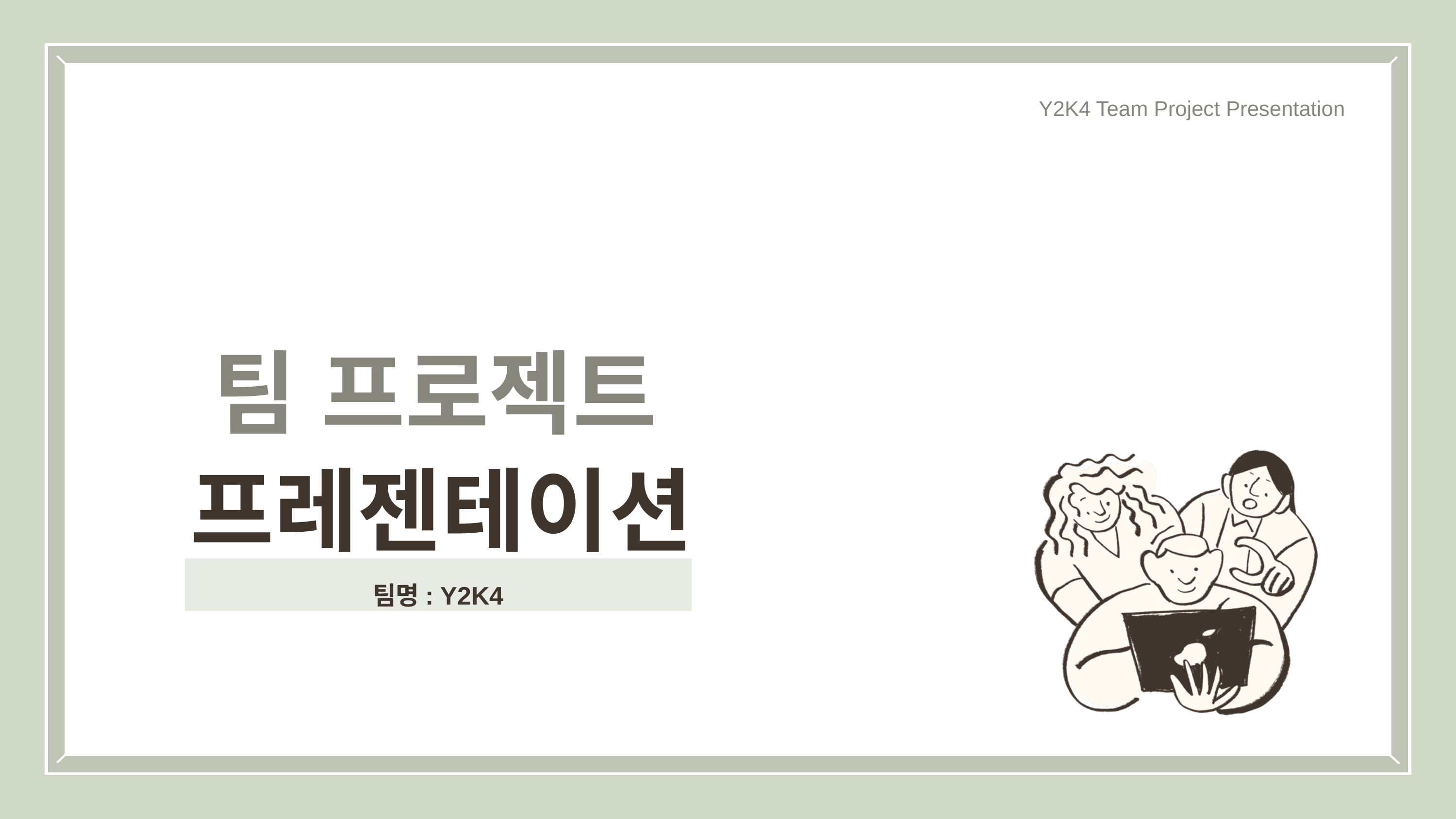

Y2K4 Team Project Presentation
  팀 프로젝트
프레젠테이션

팀명: Y2K4